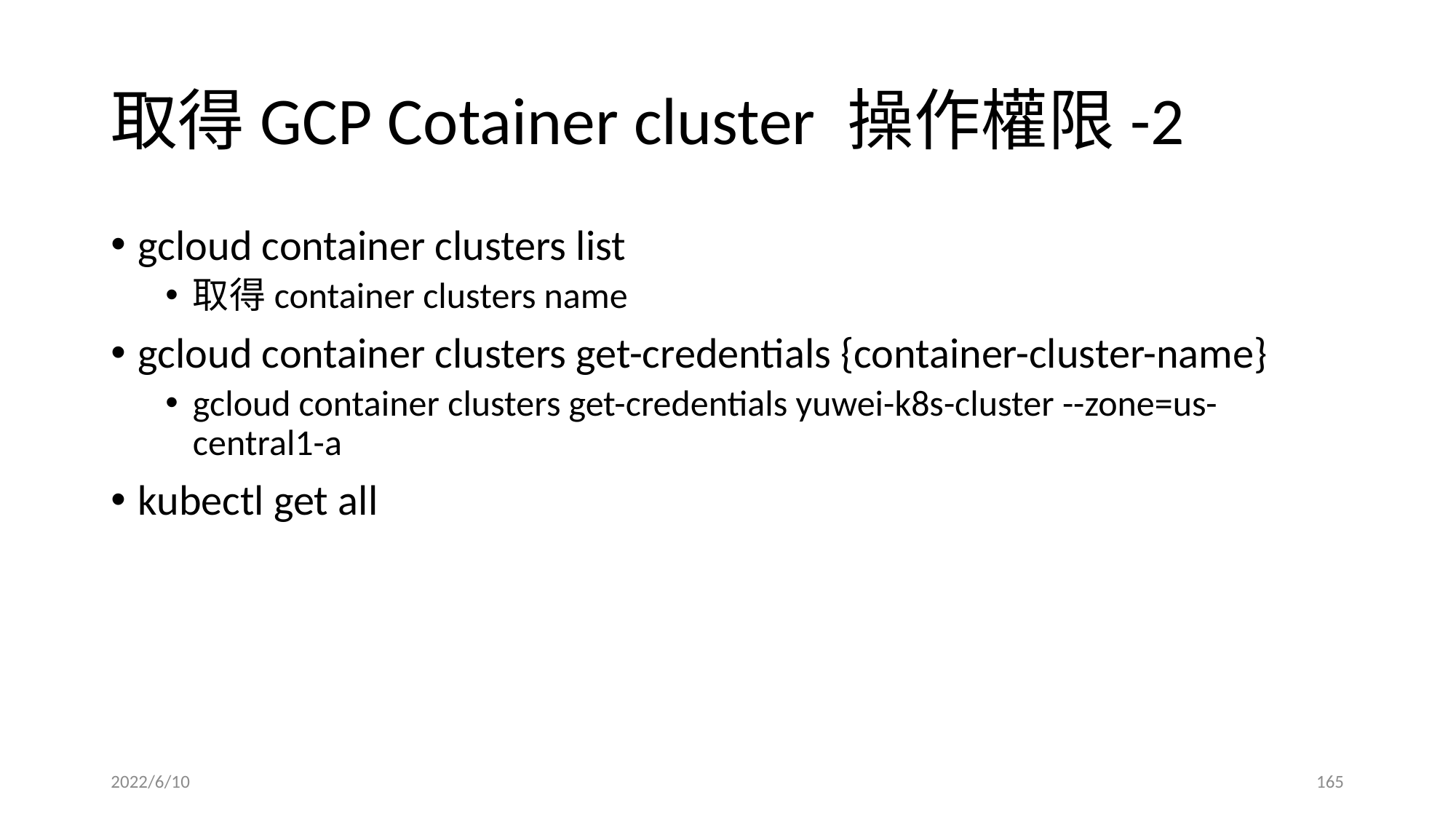

# 取得GCP Cotainer cluster 操作權限-2
gcloud container clusters list
取得container clusters name
gcloud container clusters get-credentials {container-cluster-name}
gcloud container clusters get-credentials yuwei-k8s-cluster --zone=us-central1-a
kubectl get all

2022/6/10
165